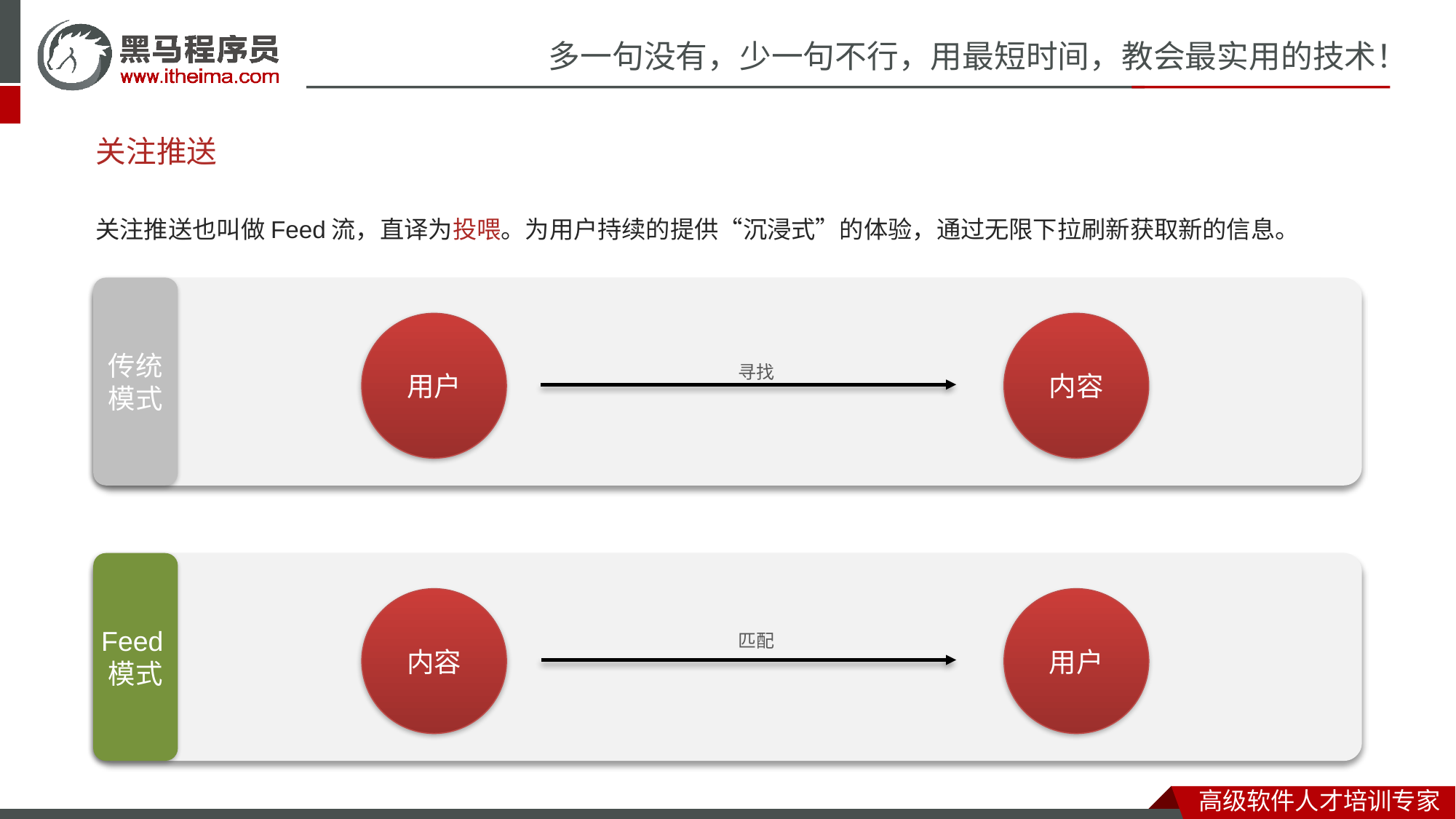

关注推送
关注推送也叫做Feed流，直译为投喂。为用户持续的提供“沉浸式”的体验，通过无限下拉刷新获取新的信息。
传统模式

用户
内容
寻找
Feed模式

内容
用户
匹配